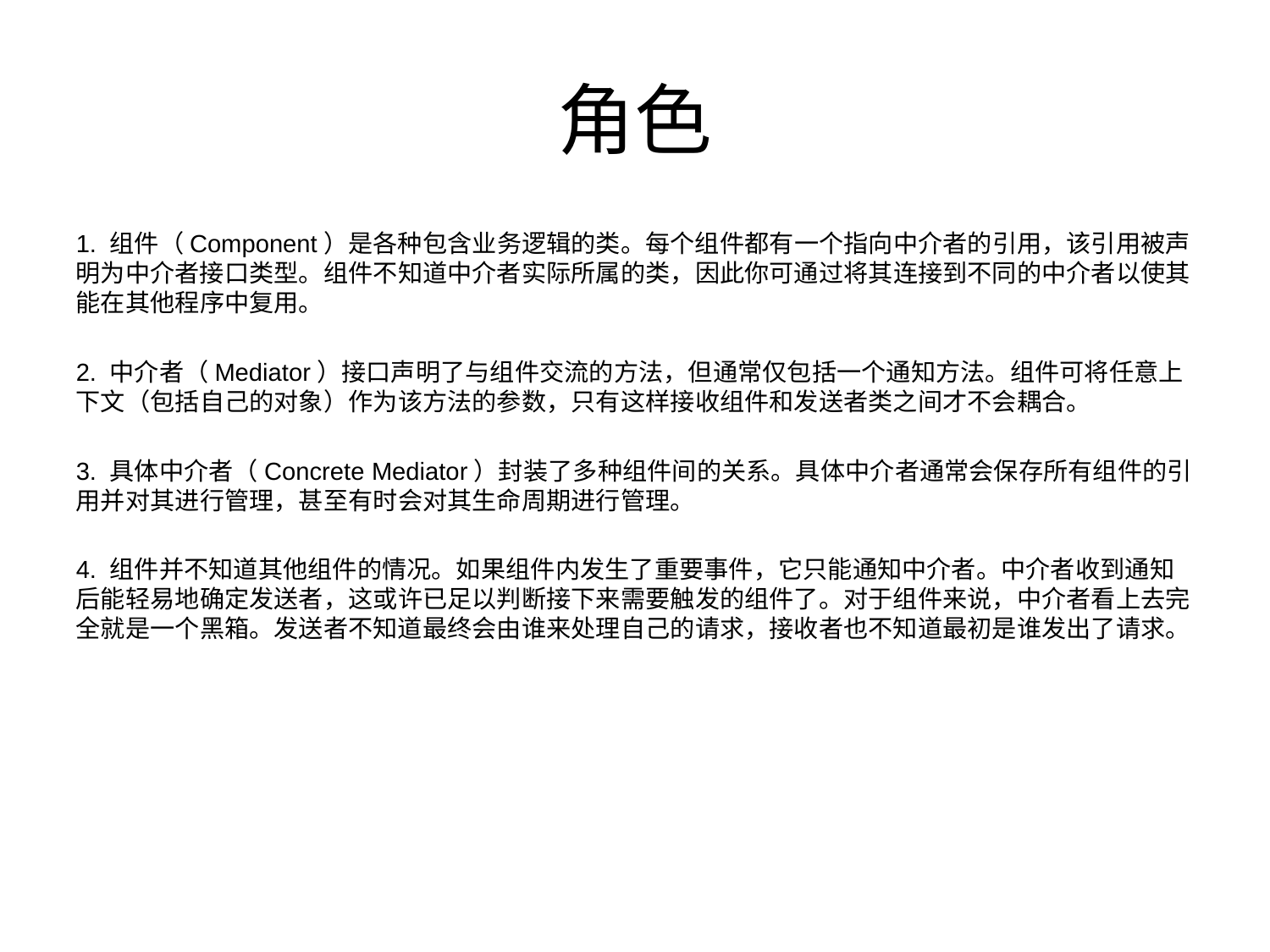

# 角色
1. 组件（Component）是各种包含业务逻辑的类。每个组件都有一个指向中介者的引用，该引用被声明为中介者接口类型。组件不知道中介者实际所属的类，因此你可通过将其连接到不同的中介者以使其能在其他程序中复用。

2. 中介者（Mediator）接口声明了与组件交流的方法，但通常仅包括一个通知方法。组件可将任意上下文（包括自己的对象）作为该方法的参数，只有这样接收组件和发送者类之间才不会耦合。

3. 具体中介者（Concrete Mediator）封装了多种组件间的关系。具体中介者通常会保存所有组件的引用并对其进行管理，甚至有时会对其生命周期进行管理。

4. 组件并不知道其他组件的情况。如果组件内发生了重要事件，它只能通知中介者。中介者收到通知后能轻易地确定发送者，这或许已足以判断接下来需要触发的组件了。对于组件来说，中介者看上去完全就是一个黑箱。发送者不知道最终会由谁来处理自己的请求，接收者也不知道最初是谁发出了请求。